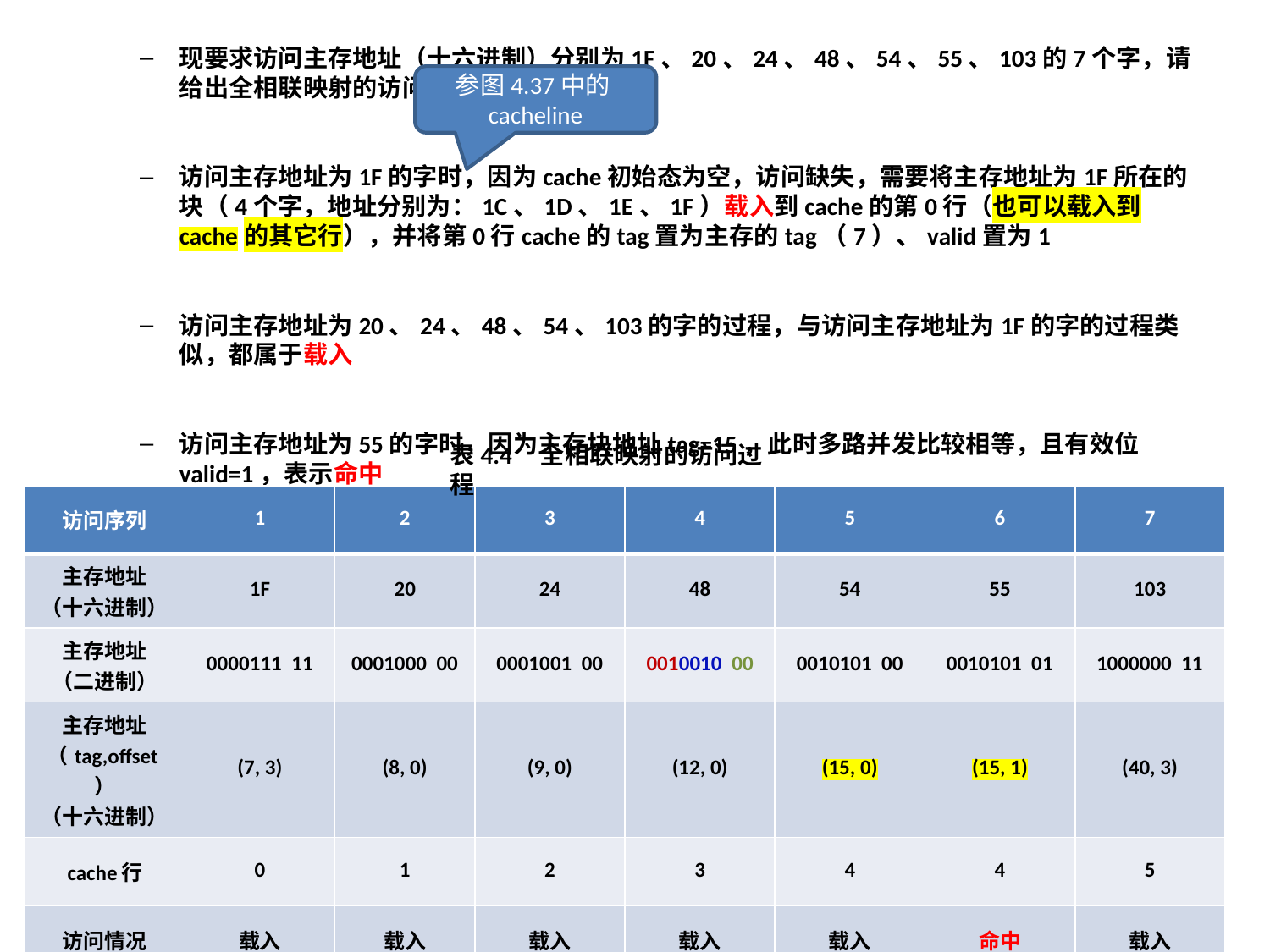

现要求访问主存地址（十六进制）分别为1F、20、24、48、54、55、103的7个字，请给出全相联映射的访问过程

访问主存地址为1F的字时，因为cache初始态为空，访问缺失，需要将主存地址为1F所在的块（4个字，地址分别为：1C、1D、1E、1F）载入到cache的第0行（也可以载入到cache的其它行），并将第0行cache的tag置为主存的tag（7）、valid置为1

访问主存地址为20、24、48、54、103的字的过程，与访问主存地址为1F的字的过程类似，都属于载入

访问主存地址为55的字时，因为主存块地址tag=15，此时多路并发比较相等，且有效位valid=1，表示命中

参图4.37中的cacheline
表4.4    全相联映射的访问过程
| 访问序列 | 1 | 2 | 3 | 4 | 5 | 6 | 7 |
| --- | --- | --- | --- | --- | --- | --- | --- |
| 主存地址 （十六进制） | 1F | 20 | 24 | 48 | 54 | 55 | 103 |
| 主存地址 （二进制） | 0000111 11 | 0001000 00 | 0001001 00 | 0010010 00 | 0010101 00 | 0010101 01 | 1000000 11 |
| 主存地址 （tag,offset） （十六进制） | (7, 3) | (8, 0) | (9, 0) | (12, 0) | (15, 0) | (15, 1) | (40, 3) |
| cache行 | 0 | 1 | 2 | 3 | 4 | 4 | 5 |
| 访问情况 | 载入 | 载入 | 载入 | 载入 | 载入 | 命中 | 载入 |